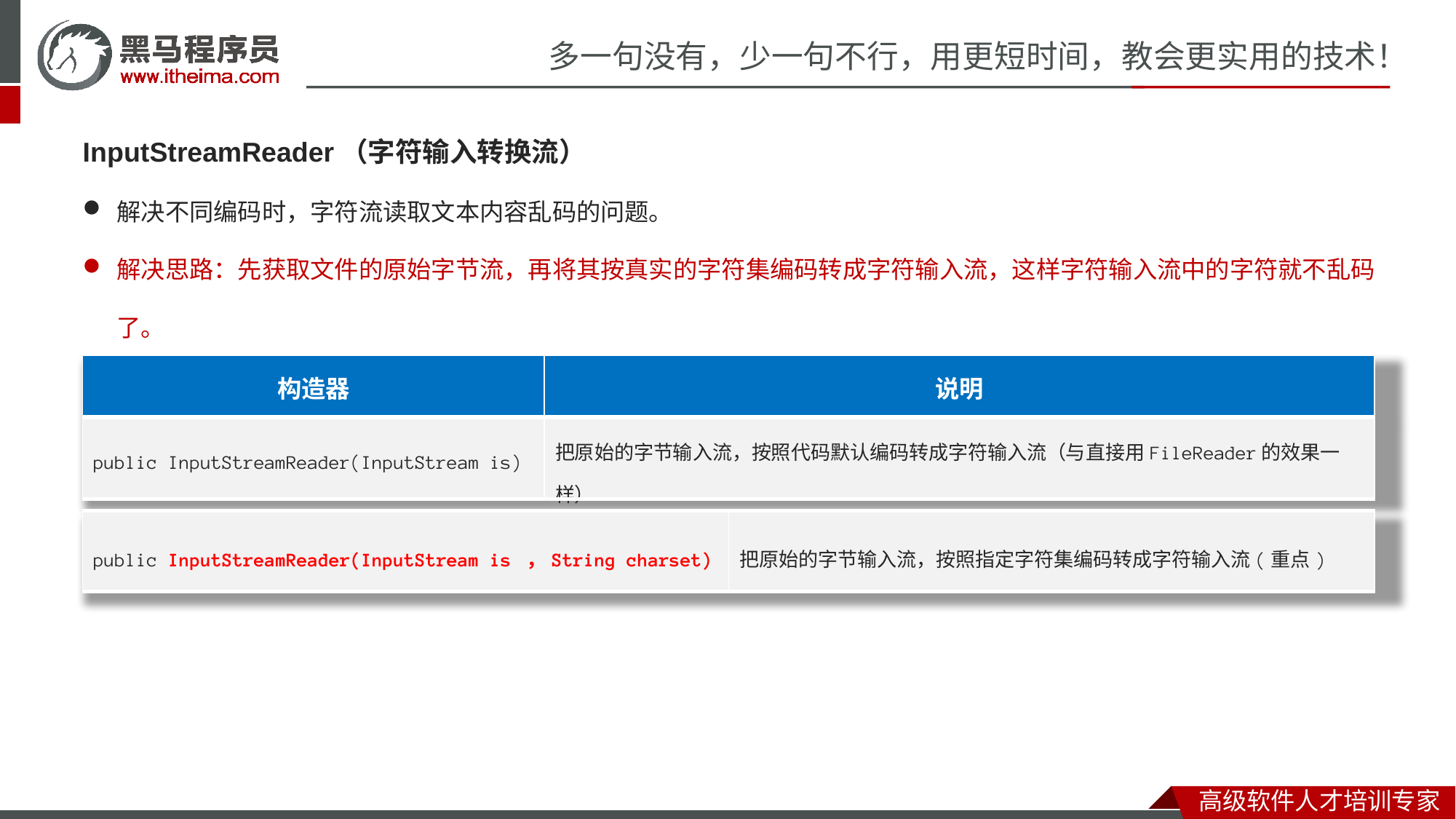

InputStreamReader（字符输入转换流）
解决不同编码时，字符流读取文本内容乱码的问题。
解决思路：先获取文件的原始字节流，再将其按真实的字符集编码转成字符输入流，这样字符输入流中的字符就不乱码了。
| 构造器 | 说明 |
| --- | --- |
| public InputStreamReader(InputStream is) | 把原始的字节输入流，按照代码默认编码转成字符输入流（与直接用FileReader的效果一样） |
| public InputStreamReader(InputStream is ，String charset) | 把原始的字节输入流，按照指定字符集编码转成字符输入流(重点) |
| --- | --- |